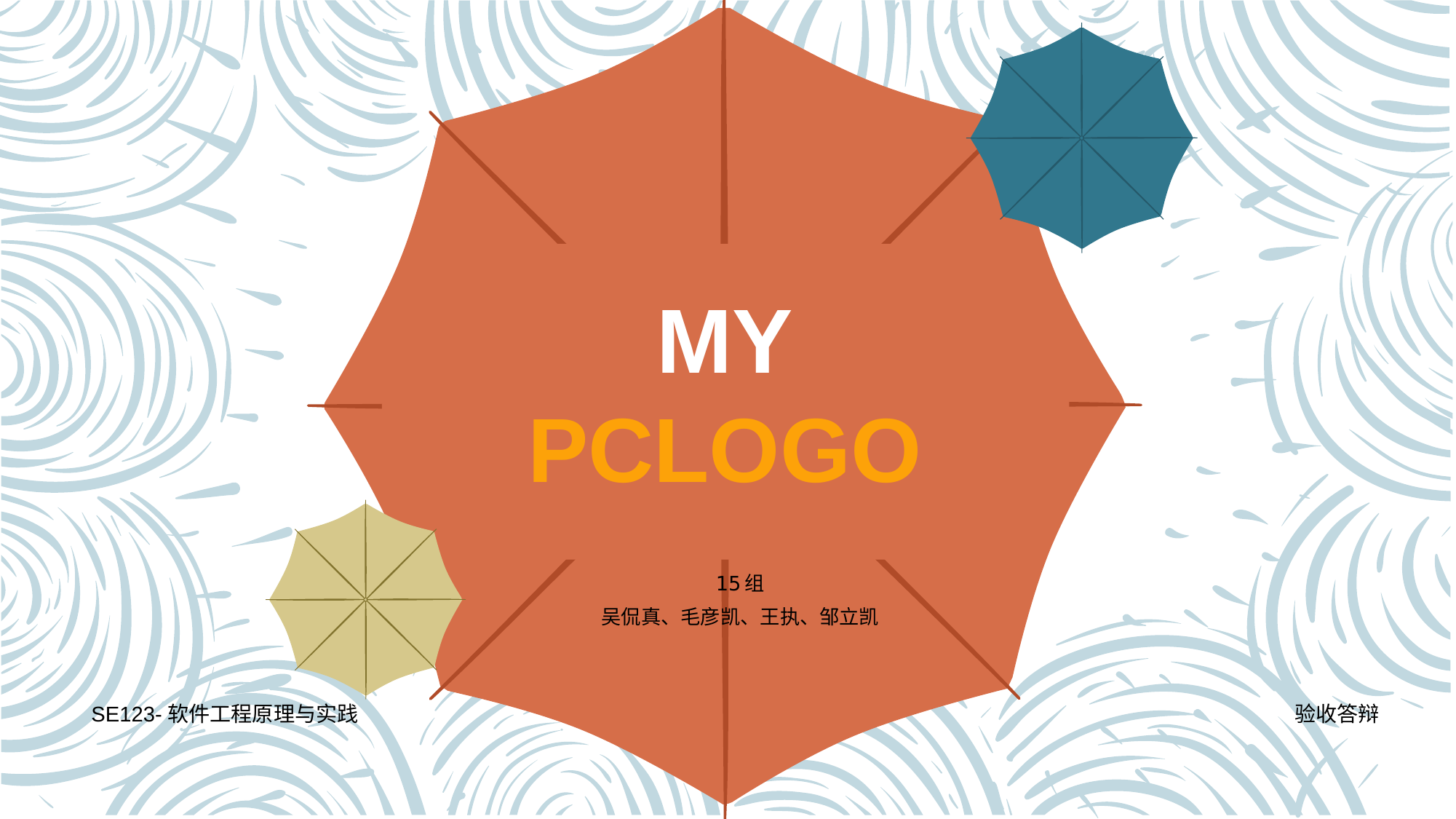

# MY PCLOGO
15组
吴侃真、毛彦凯、王执、邹立凯
SE123-软件工程原理与实践
验收答辩